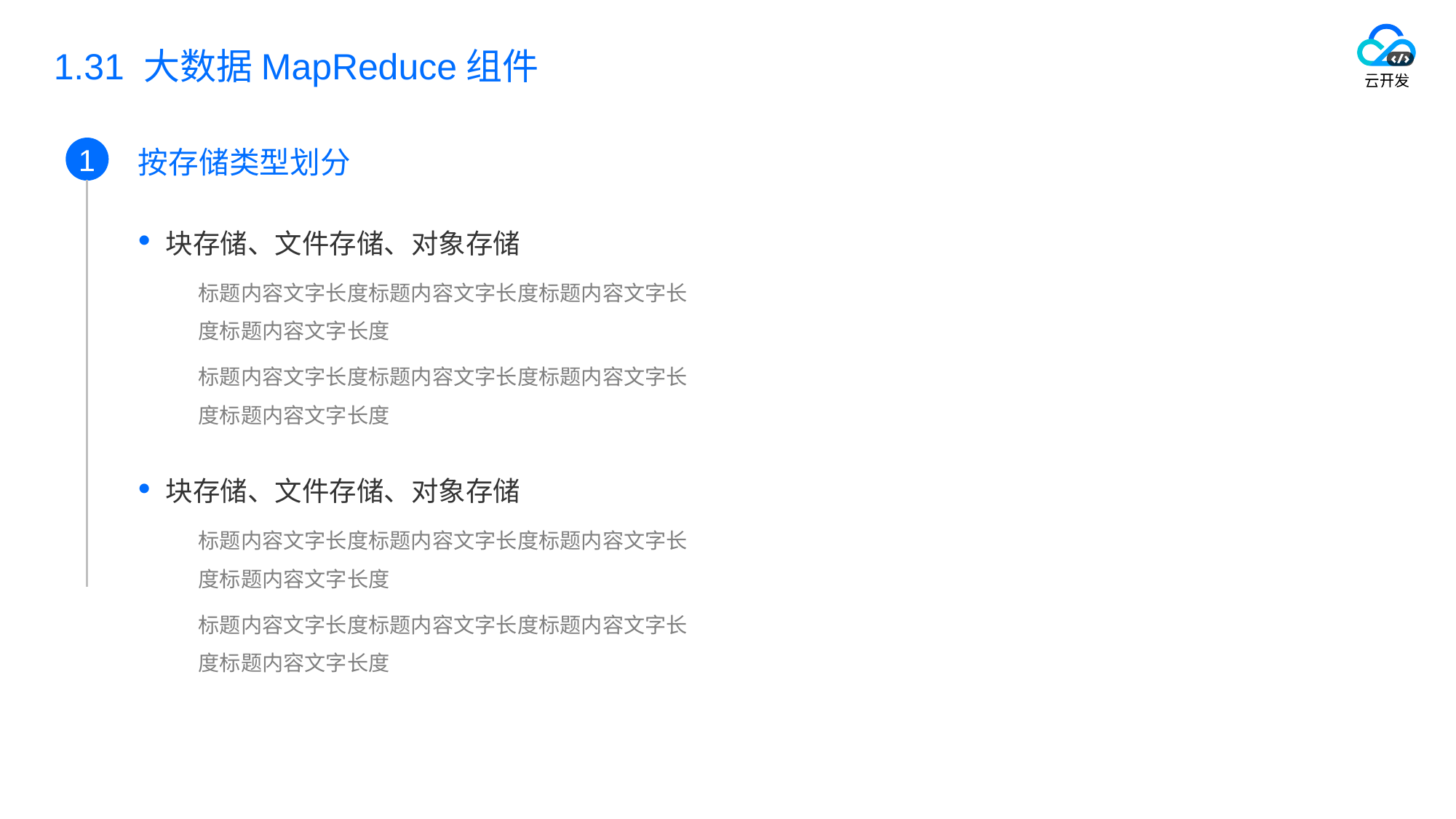

# 1.31 大数据MapReduce组件
按存储类型划分
块存储、文件存储、对象存储
标题内容文字长度标题内容文字长度标题内容文字长度标题内容文字长度
标题内容文字长度标题内容文字长度标题内容文字长度标题内容文字长度
块存储、文件存储、对象存储
标题内容文字长度标题内容文字长度标题内容文字长度标题内容文字长度
标题内容文字长度标题内容文字长度标题内容文字长度标题内容文字长度